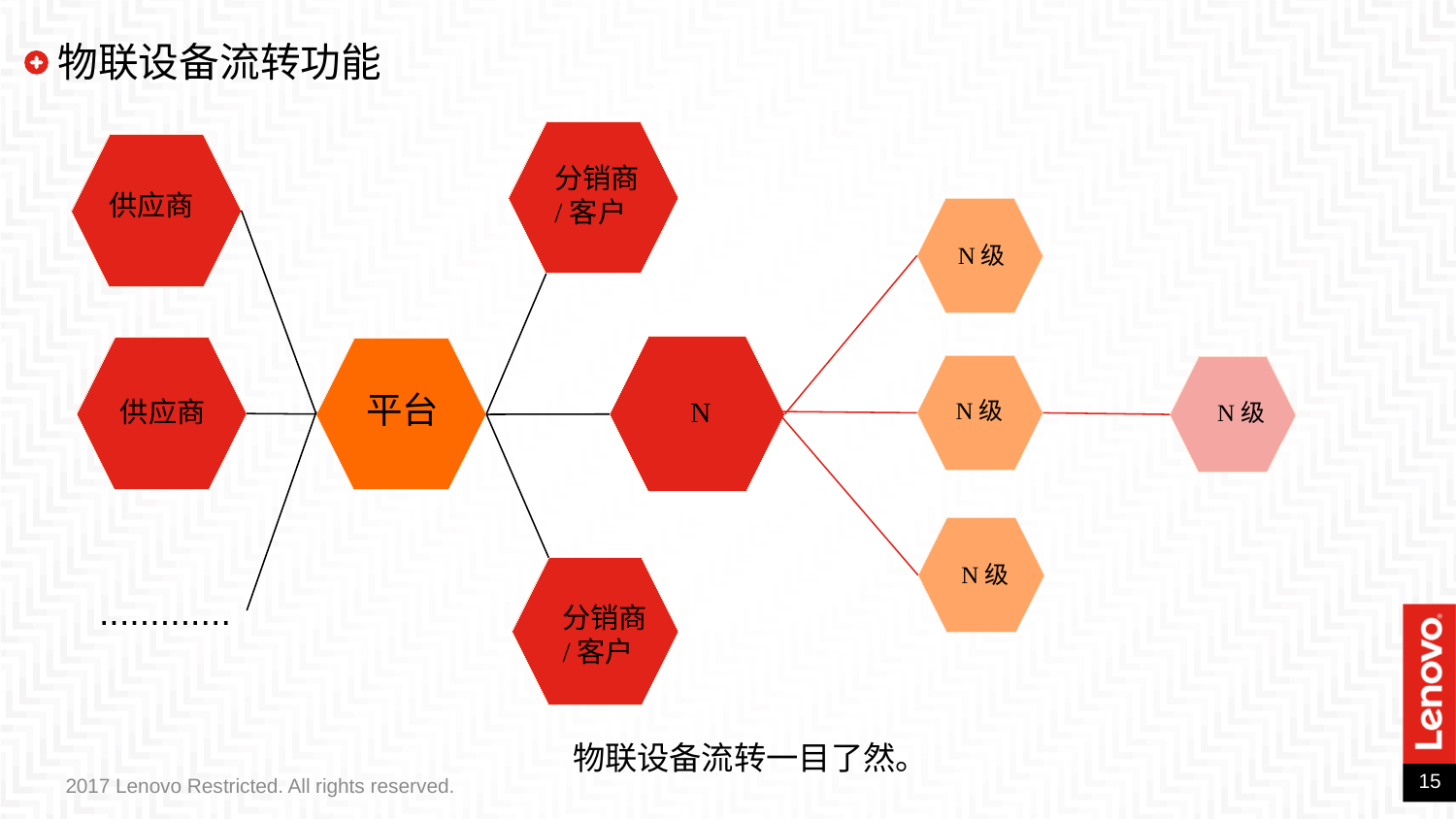

物联设备流转功能

 分销商
/客户
供应商

 N级

平台
 N级
供应商
 N
 N级

 N级

.............
 分销商
/客户
物联设备流转一目了然。